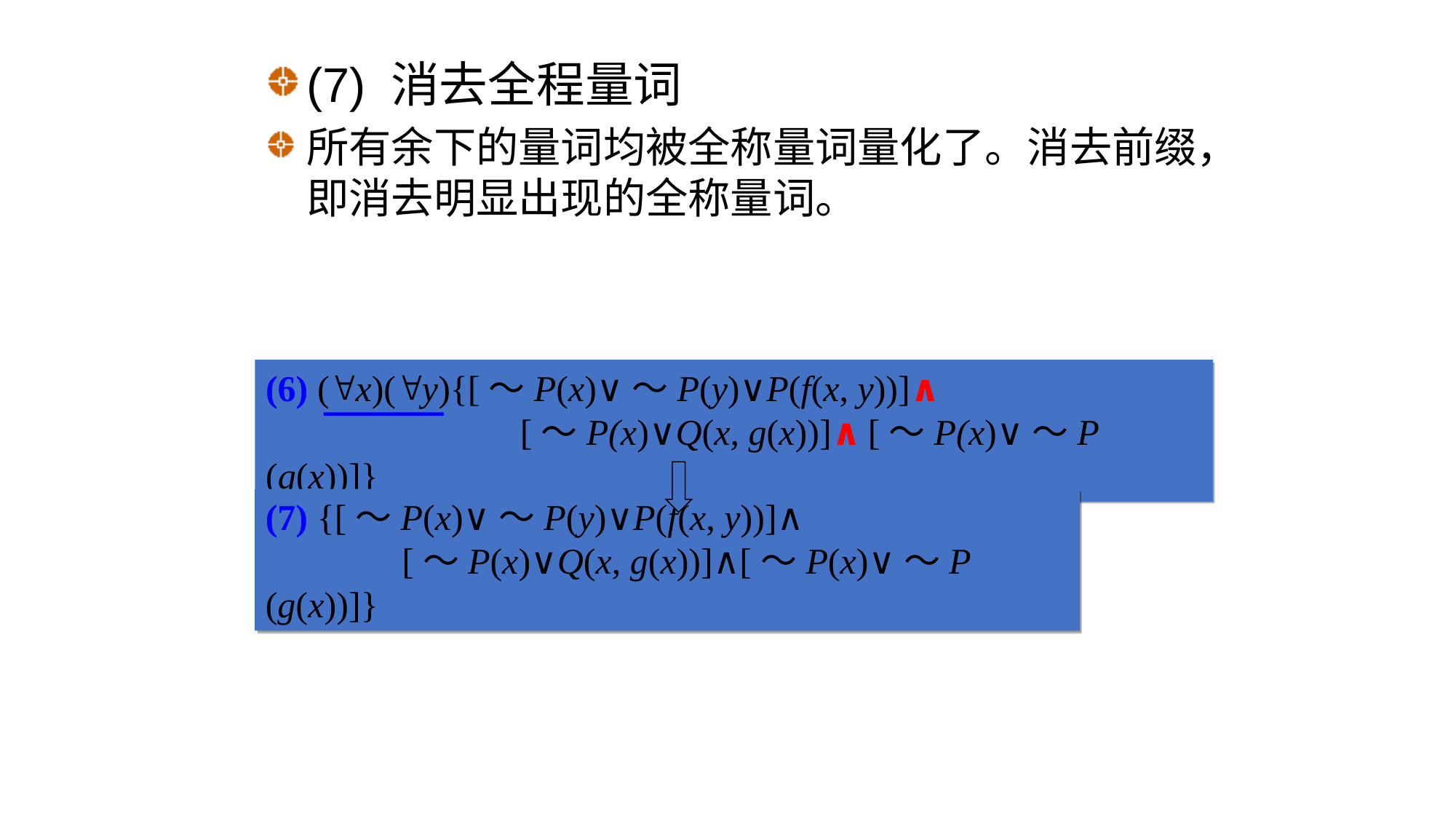

(7) 消去全程量词
所有余下的量词均被全称量词量化了。消去前缀，即消去明显出现的全称量词。

(6) (∀x)(∀y){[～P(x)∨～P(y)∨P(f(x, y))]∧
                            [～P(x)∨Q(x, g(x))]∧[～P(x)∨～P (g(x))]}

(7) {[～P(x)∨～P(y)∨P(f(x, y))]∧
               [～P(x)∨Q(x, g(x))]∧[～P(x)∨～P (g(x))]}